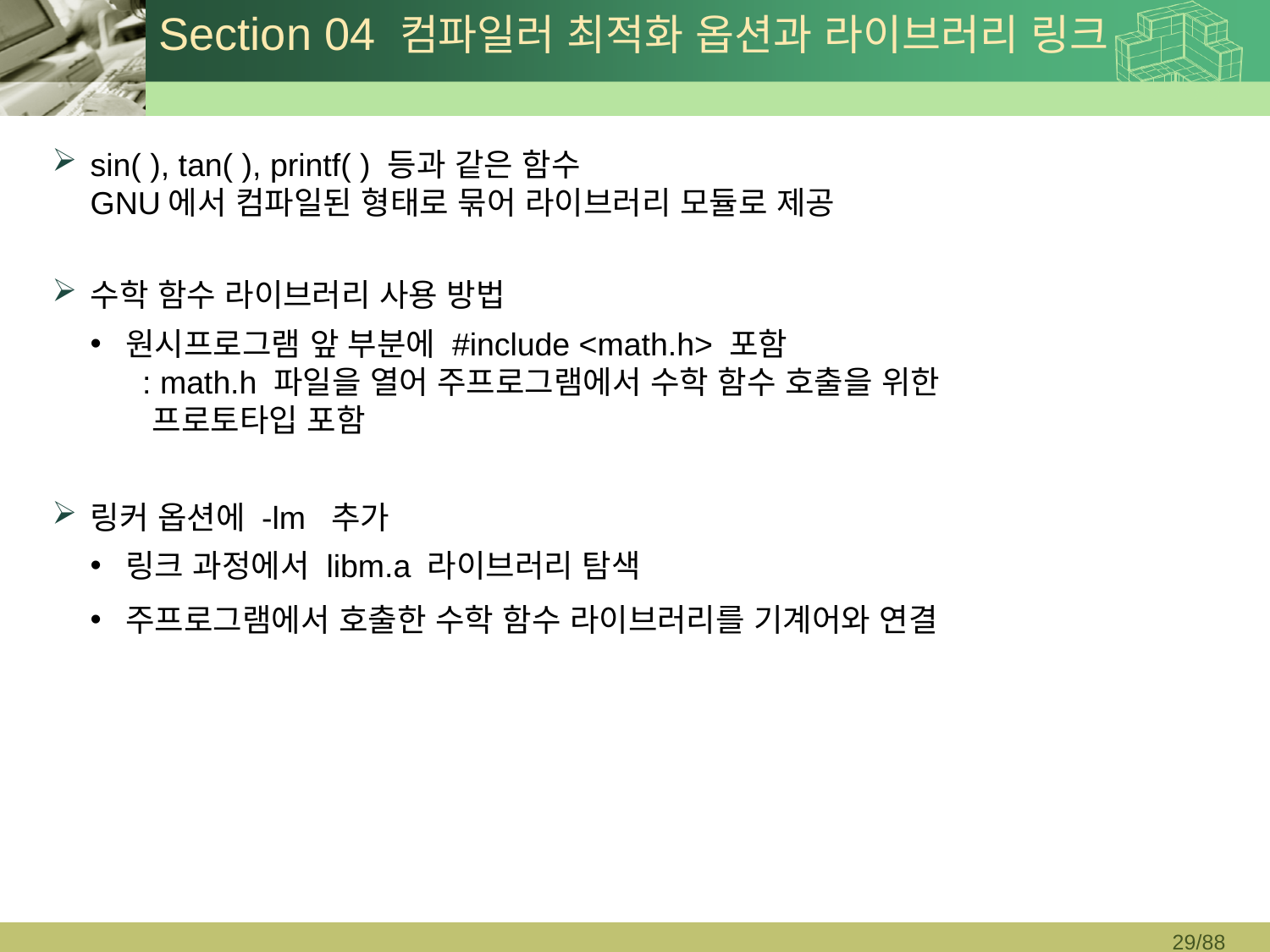

# Section 04 컴파일러 최적화 옵션과 라이브러리 링크
sin( ), tan( ), printf( ) 등과 같은 함수
GNU에서 컴파일된 형태로 묶어 라이브러리 모듈로 제공
수학 함수 라이브러리 사용 방법
원시프로그램 앞 부분에 #include <math.h> 포함
 : math.h 파일을 열어 주프로그램에서 수학 함수 호출을 위한
   프로토타입 포함
링커 옵션에 -lm  추가
링크 과정에서 libm.a 라이브러리 탐색
주프로그램에서 호출한 수학 함수 라이브러리를 기계어와 연결